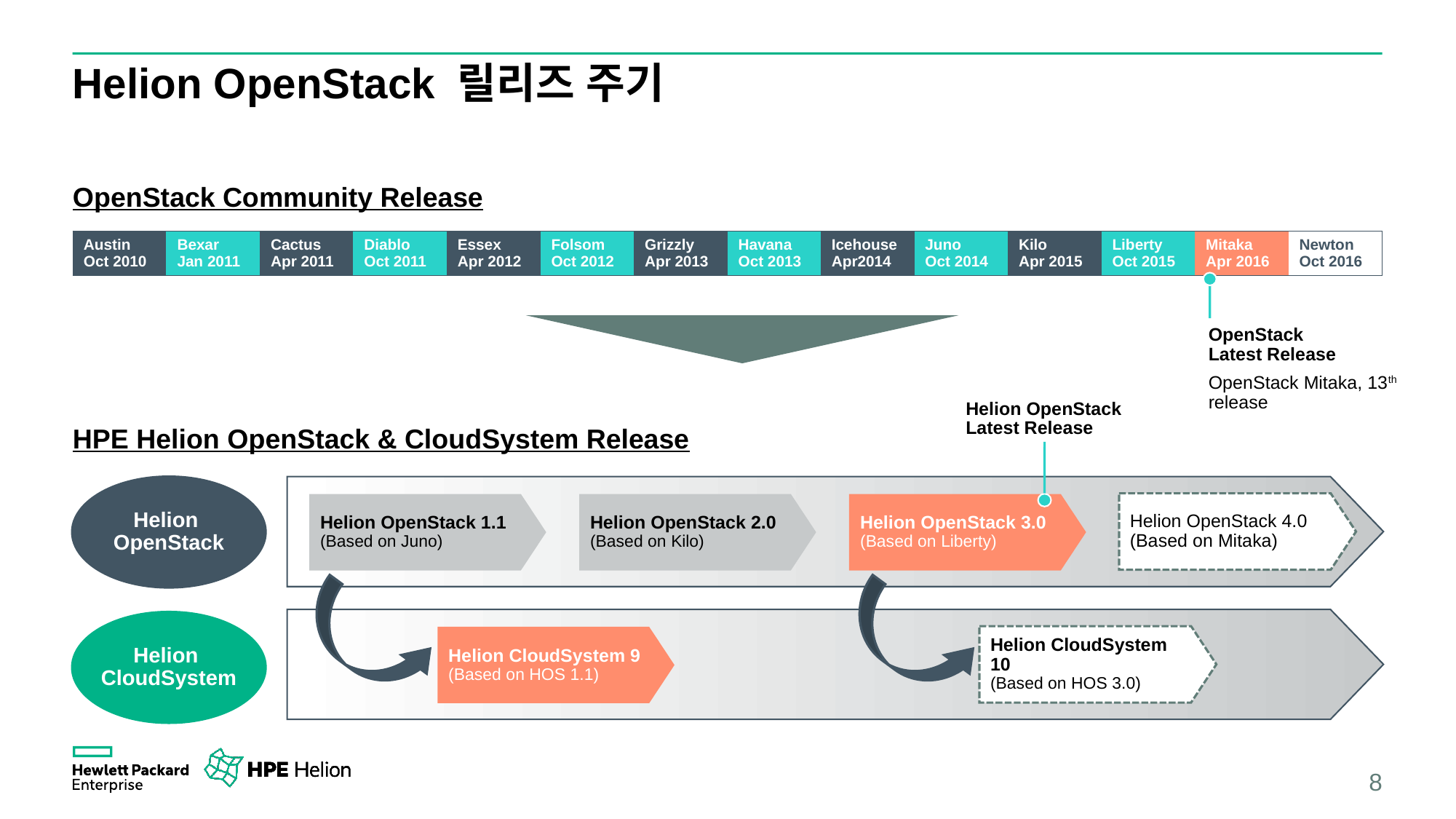

# Helion OpenStack 릴리즈 주기
OpenStack Community Release
| Austin Oct 2010 | Bexar Jan 2011 | Cactus Apr 2011 | Diablo Oct 2011 | Essex Apr 2012 | Folsom Oct 2012 | Grizzly Apr 2013 | Havana Oct 2013 | Icehouse Apr2014 | Juno Oct 2014 | Kilo Apr 2015 | Liberty Oct 2015 | Mitaka Apr 2016 | Newton Oct 2016 |
| --- | --- | --- | --- | --- | --- | --- | --- | --- | --- | --- | --- | --- | --- |

OpenStack
Latest Release
OpenStack Mitaka, 13th release
Helion OpenStack
Latest Release
HPE Helion OpenStack & CloudSystem Release

Helion
OpenStack
Helion OpenStack 4.0
(Based on Mitaka)

Helion OpenStack 1.1
(Based on Juno)
Helion OpenStack 2.0
(Based on Kilo)
Helion OpenStack 3.0
(Based on Liberty)

Helion
CloudSystem
Helion CloudSystem 10
(Based on HOS 3.0)
Helion CloudSystem 9
(Based on HOS 1.1)
8